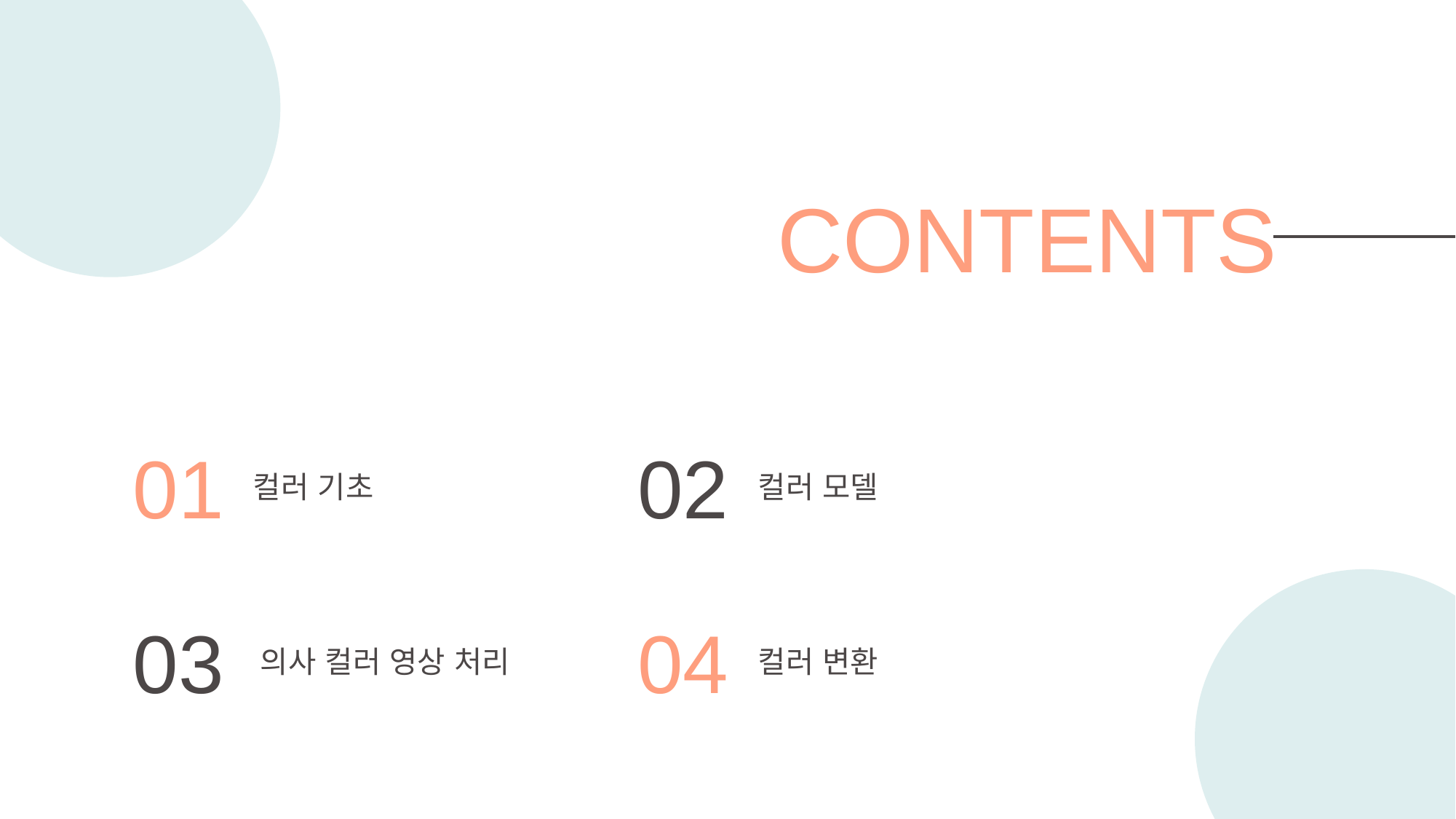

CONTENTS
01
컬러 기초
02
컬러 모델
03
의사 컬러 영상 처리
04
컬러 변환